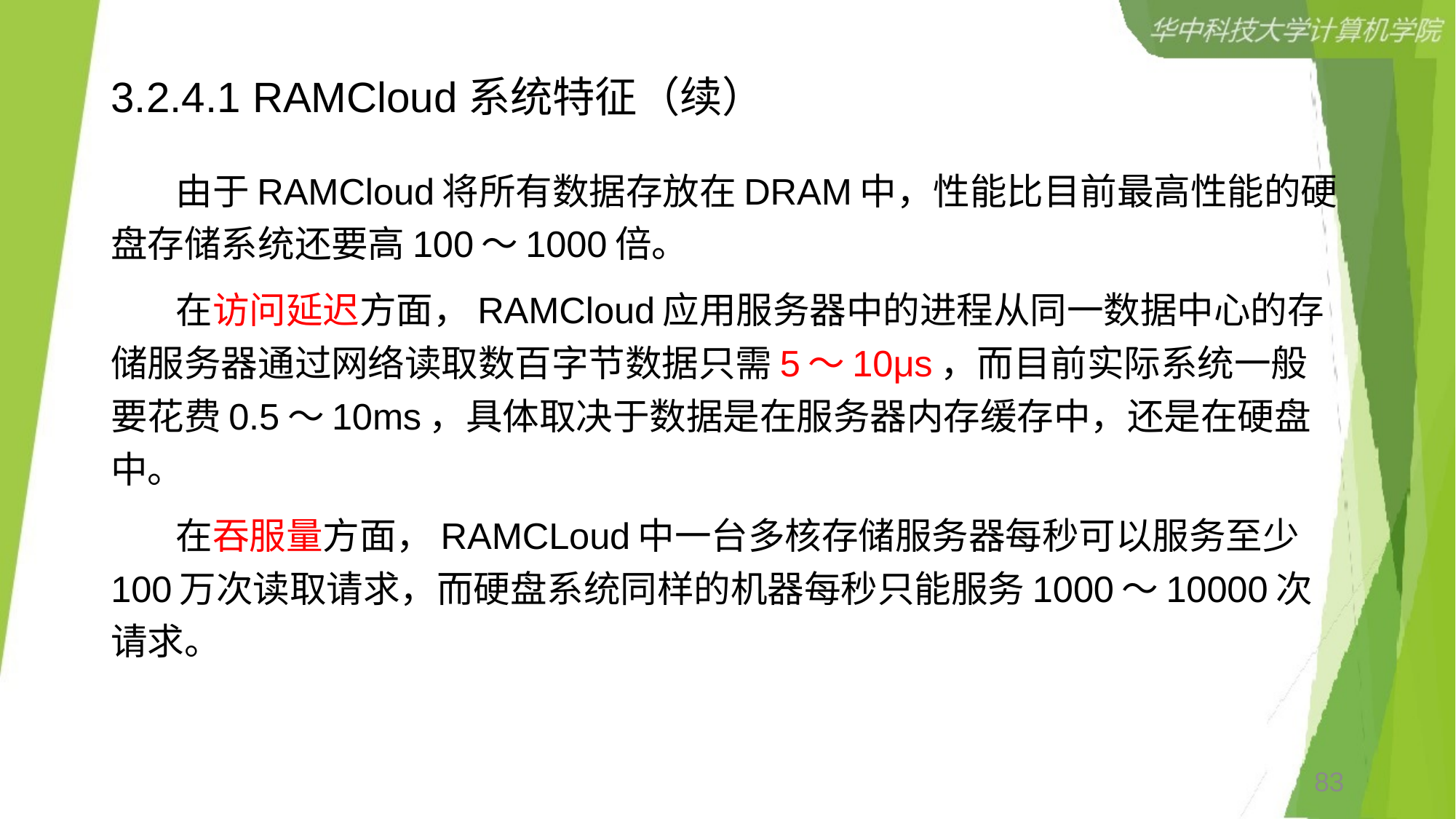

# 3.2.4.1 RAMCloud系统特征（续）
       由于RAMCloud将所有数据存放在DRAM中，性能比目前最高性能的硬盘存储系统还要高100～1000倍。
       在访问延迟方面，RAMCloud应用服务器中的进程从同一数据中心的存储服务器通过网络读取数百字节数据只需5～10μs，而目前实际系统一般要花费0.5～10ms，具体取决于数据是在服务器内存缓存中，还是在硬盘中。
       在吞服量方面，RAMCLoud中一台多核存储服务器每秒可以服务至少100万次读取请求，而硬盘系统同样的机器每秒只能服务1000～10000次请求。
83